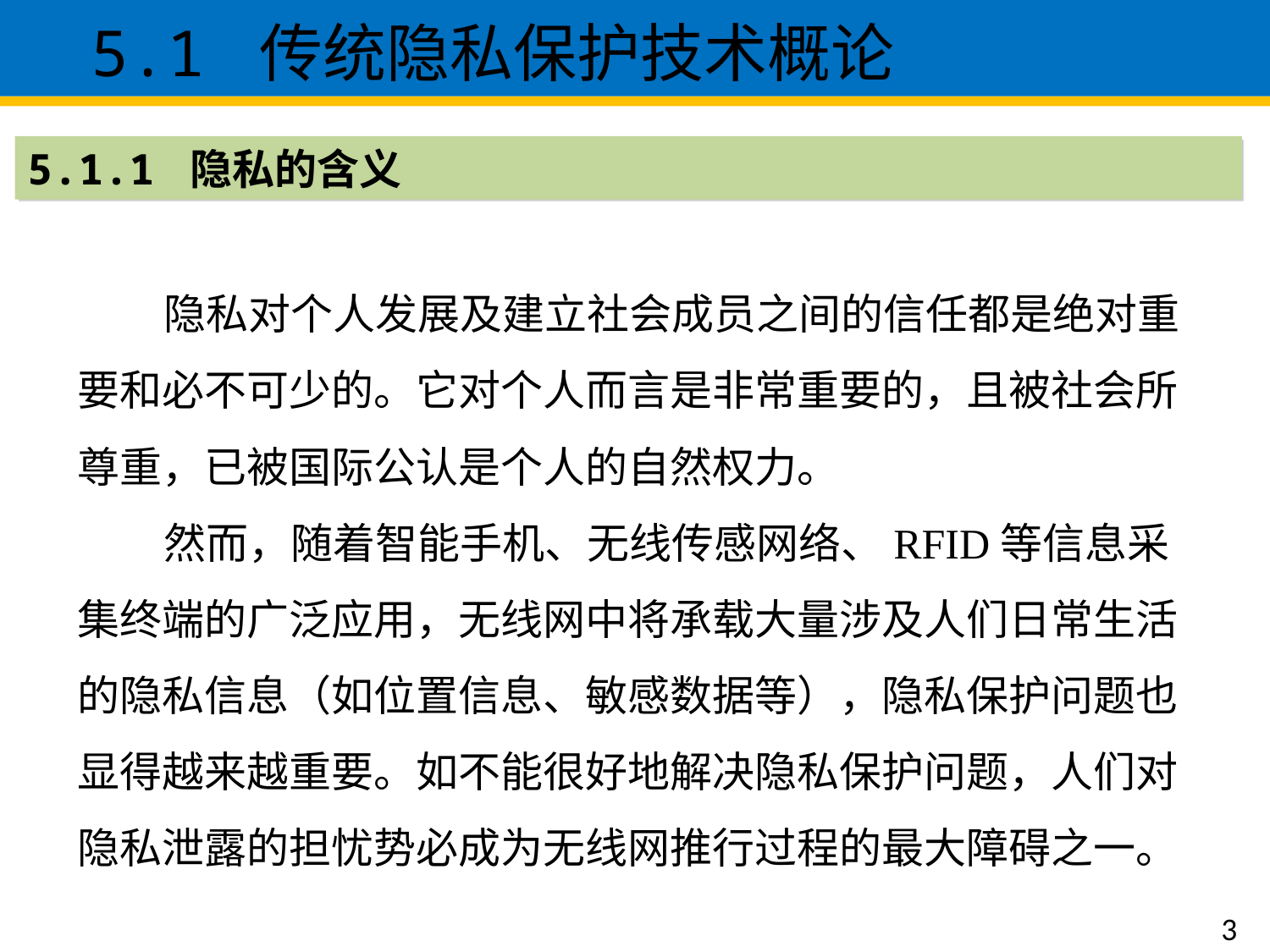

5.1 传统隐私保护技术概论
5.1.1 隐私的含义
        隐私对个人发展及建立社会成员之间的信任都是绝对重要和必不可少的。它对个人而言是非常重要的，且被社会所尊重，已被国际公认是个人的自然权力。
        然而，随着智能手机、无线传感网络、RFID等信息采集终端的广泛应用，无线网中将承载大量涉及人们日常生活的隐私信息（如位置信息、敏感数据等），隐私保护问题也显得越来越重要。如不能很好地解决隐私保护问题，人们对隐私泄露的担忧势必成为无线网推行过程的最大障碍之一。
3